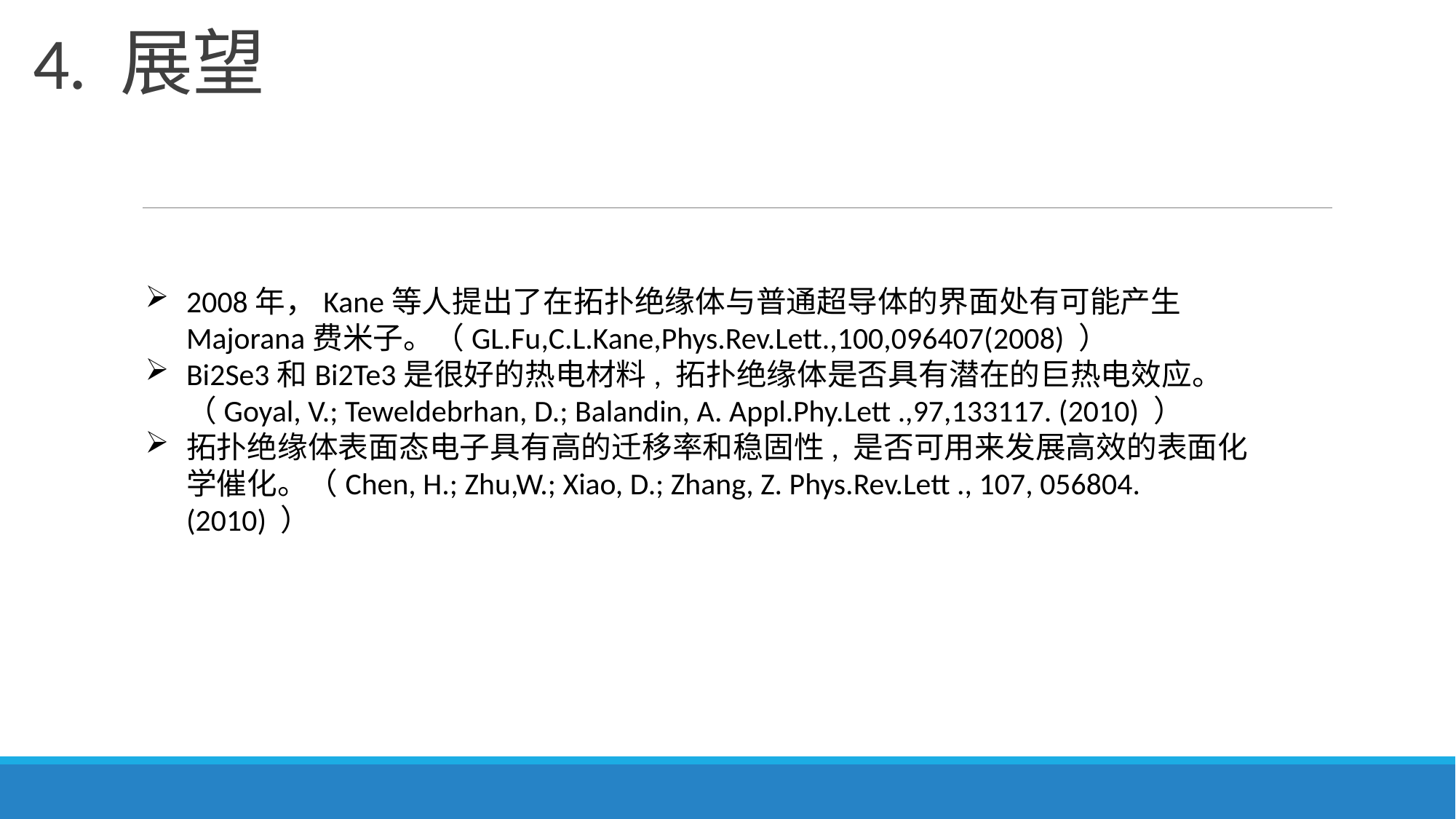

# 4. 展望
2008年，Kane等人提出了在拓扑绝缘体与普通超导体的界面处有可能产生Majorana费米子。（GL.Fu,C.L.Kane,Phys.Rev.Lett.,100,096407(2008) ）
Bi2Se3和Bi2Te3是很好的热电材料, 拓扑绝缘体是否具有潜在的巨热电效应。（Goyal, V.; Teweldebrhan, D.; Balandin, A. Appl.Phy.Lett .,97,133117. (2010) ）
拓扑绝缘体表面态电子具有高的迁移率和稳固性, 是否可用来发展高效的表面化学催化。（Chen, H.; Zhu,W.; Xiao, D.; Zhang, Z. Phys.Rev.Lett ., 107, 056804. (2010) ）